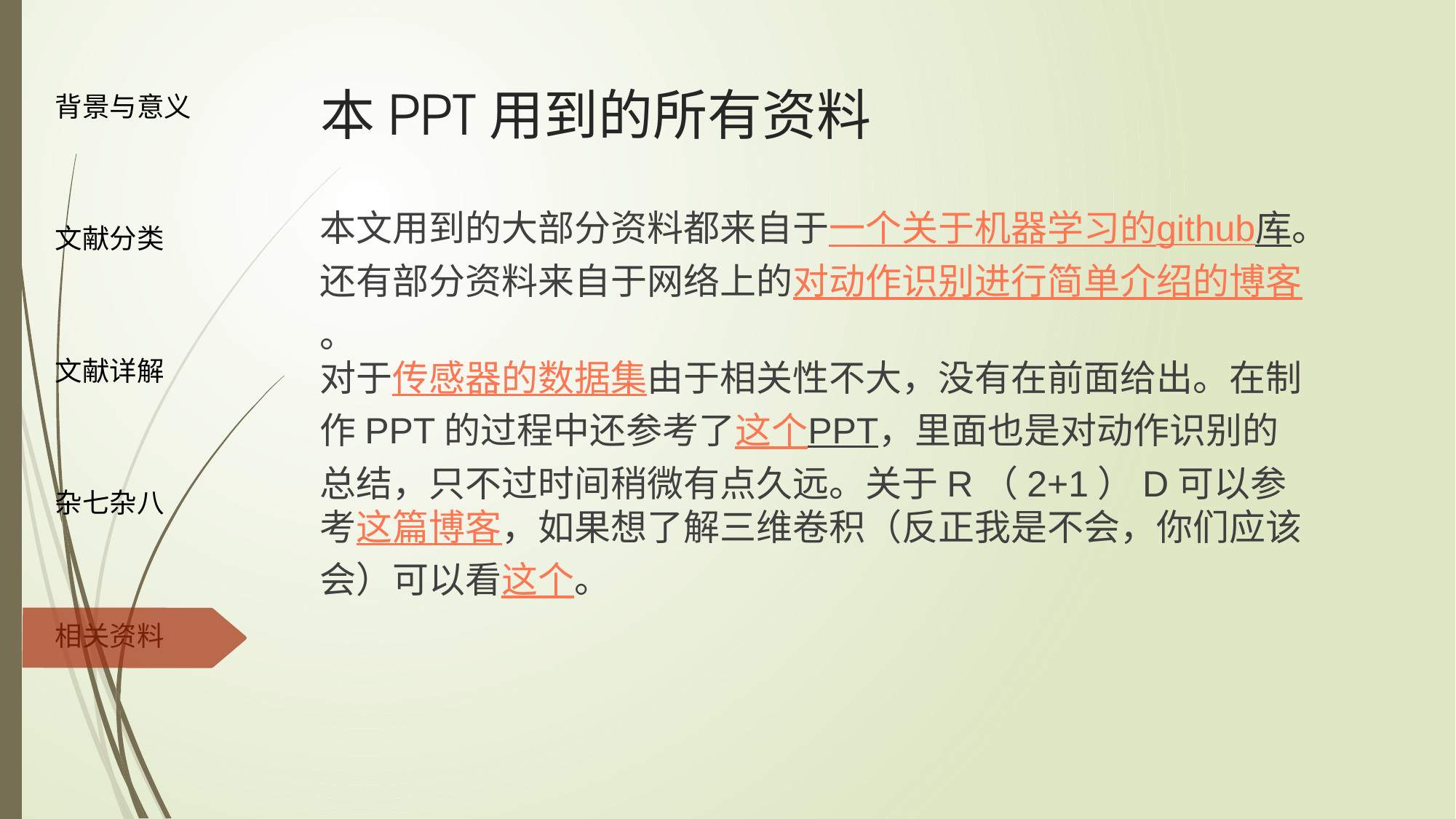

# 本PPT用到的所有资料
本文用到的大部分资料都来自于一个关于机器学习的github库。还有部分资料来自于网络上的对动作识别进行简单介绍的博客。
对于传感器的数据集由于相关性不大，没有在前面给出。在制作PPT的过程中还参考了这个PPT，里面也是对动作识别的总结，只不过时间稍微有点久远。关于R（2+1）D可以参考这篇博客，如果想了解三维卷积（反正我是不会，你们应该会）可以看这个。